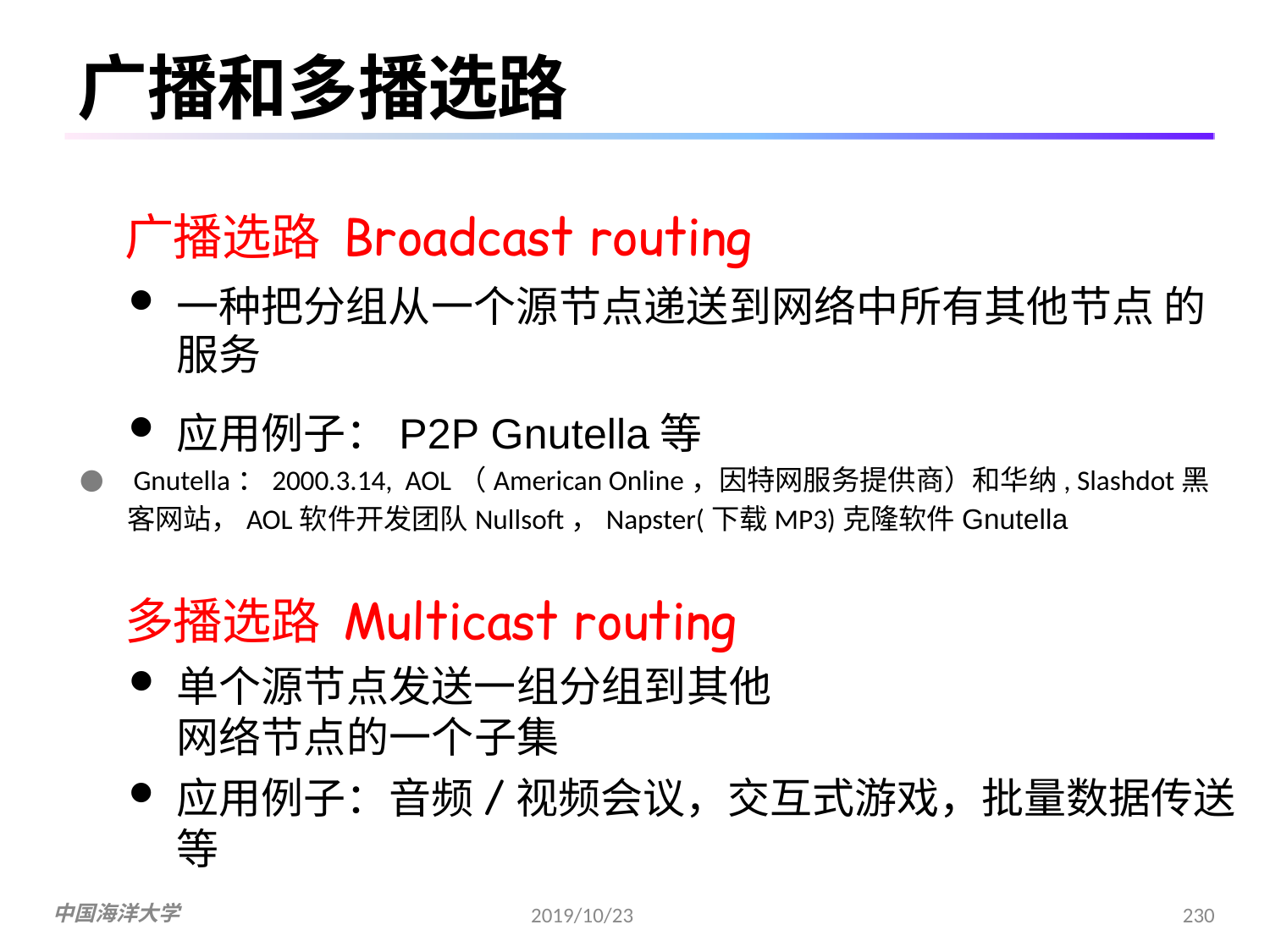

# 广播和多播选路
广播选路 Broadcast routing

一种把分组从一个源节点递送到网络中所有其他节点 的服务

应用例子：P2P Gnutella等
 Gnutella：2000.3.14,  AOL（American Online，因特网服务提供商）和华纳, Slashdot黑客网站，AOL软件开发团队Nullsoft，Napster(下载MP3)克隆软件Gnutella

多播选路 Multicast routing

单个源节点发送一组分组到其他网络节点的一个子集

应用例子：音频/视频会议，交互式游戏，批量数据传送等